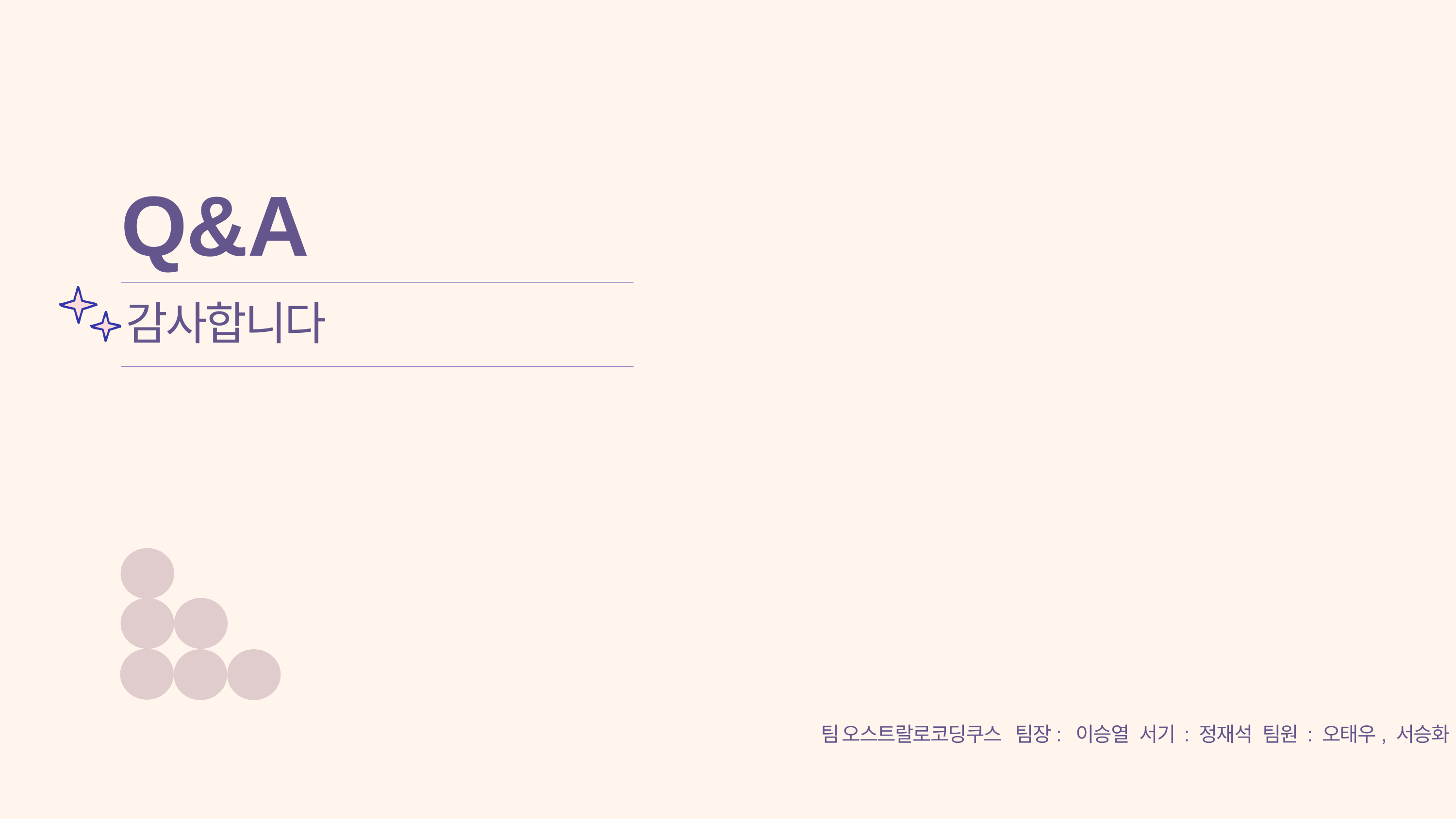

Q&A

감사합니다

팀 오스트랄로코딩쿠스    팀장:  이승열   서기 : 정재석   팀원 : 오태우, 서승화